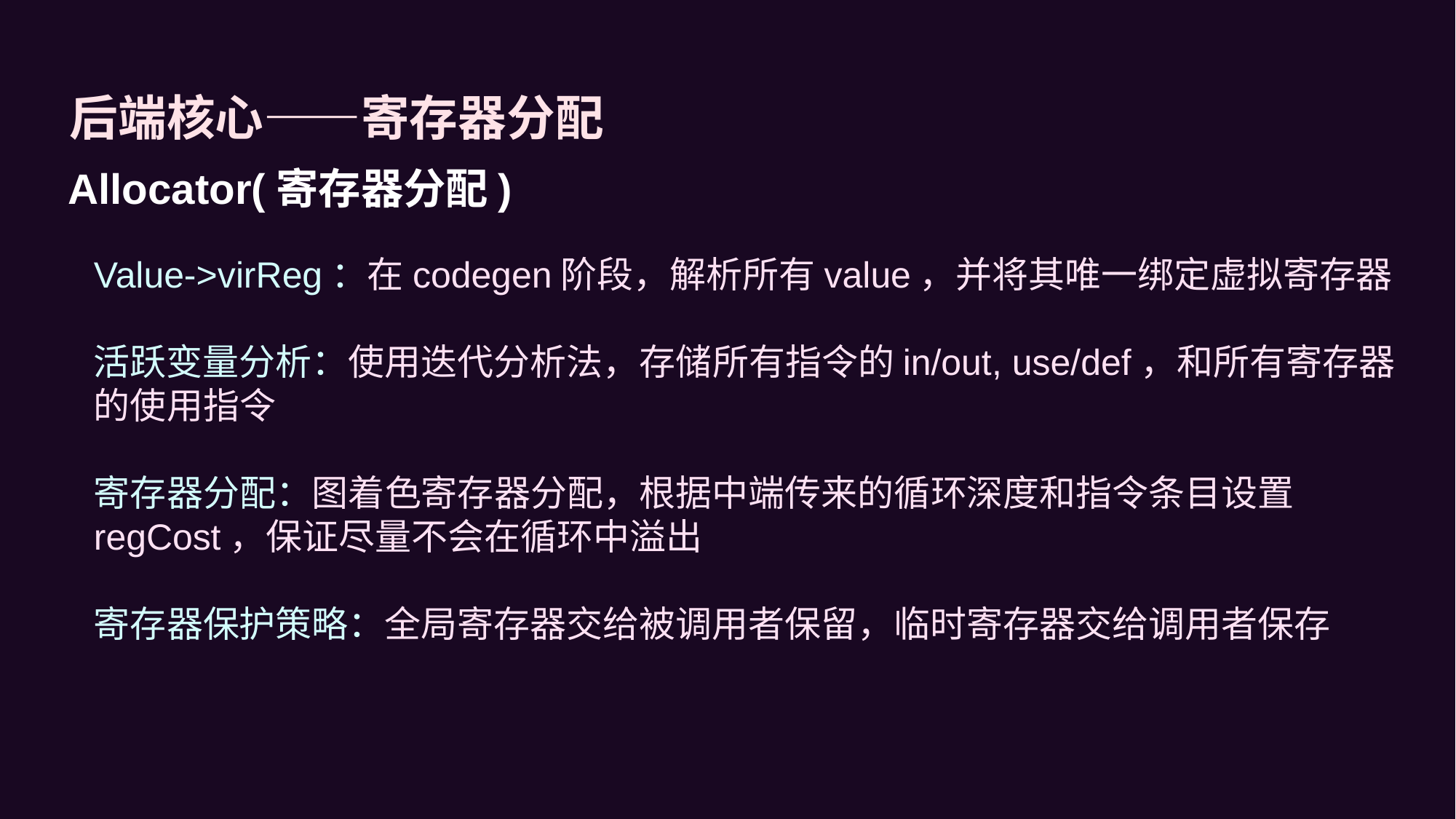

后端核心——寄存器分配
Allocator(寄存器分配)
Value->virReg：在codegen阶段，解析所有value，并将其唯一绑定虚拟寄存器

活跃变量分析：使用迭代分析法，存储所有指令的in/out, use/def，和所有寄存器的使用指令

寄存器分配：图着色寄存器分配，根据中端传来的循环深度和指令条目设置regCost，保证尽量不会在循环中溢出

寄存器保护策略：全局寄存器交给被调用者保留，临时寄存器交给调用者保存